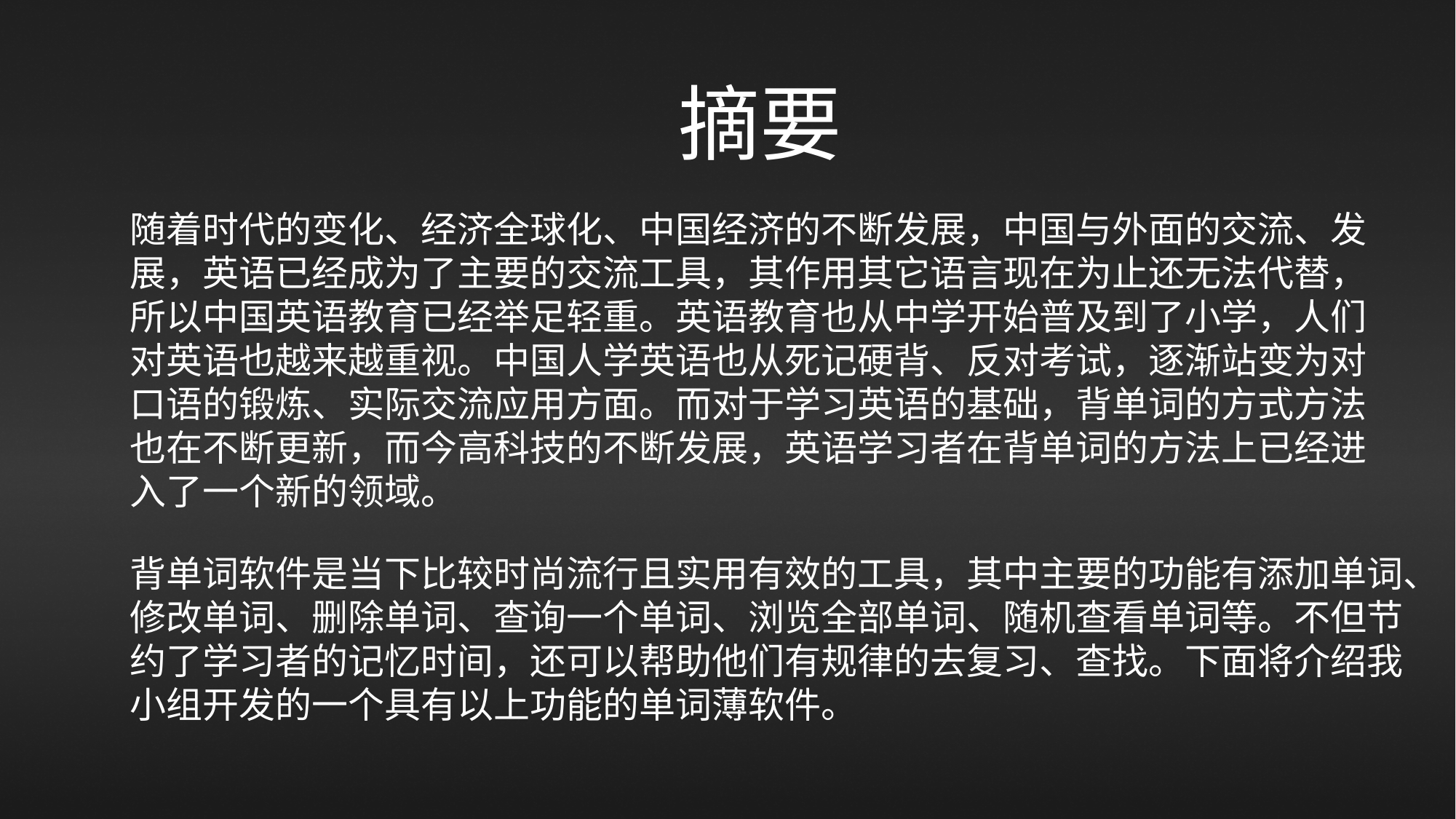

摘要
随着时代的变化、经济全球化、中国经济的不断发展，中国与外面的交流、发展，英语已经成为了主要的交流工具，其作用其它语言现在为止还无法代替，所以中国英语教育已经举足轻重。英语教育也从中学开始普及到了小学，人们对英语也越来越重视。中国人学英语也从死记硬背、反对考试，逐渐站变为对口语的锻炼、实际交流应用方面。而对于学习英语的基础，背单词的方式方法也在不断更新，而今高科技的不断发展，英语学习者在背单词的方法上已经进入了一个新的领域。
背单词软件是当下比较时尚流行且实用有效的工具，其中主要的功能有添加单词、修改单词、删除单词、查询一个单词、浏览全部单词、随机查看单词等。不但节约了学习者的记忆时间，还可以帮助他们有规律的去复习、查找。下面将介绍我小组开发的一个具有以上功能的单词薄软件。